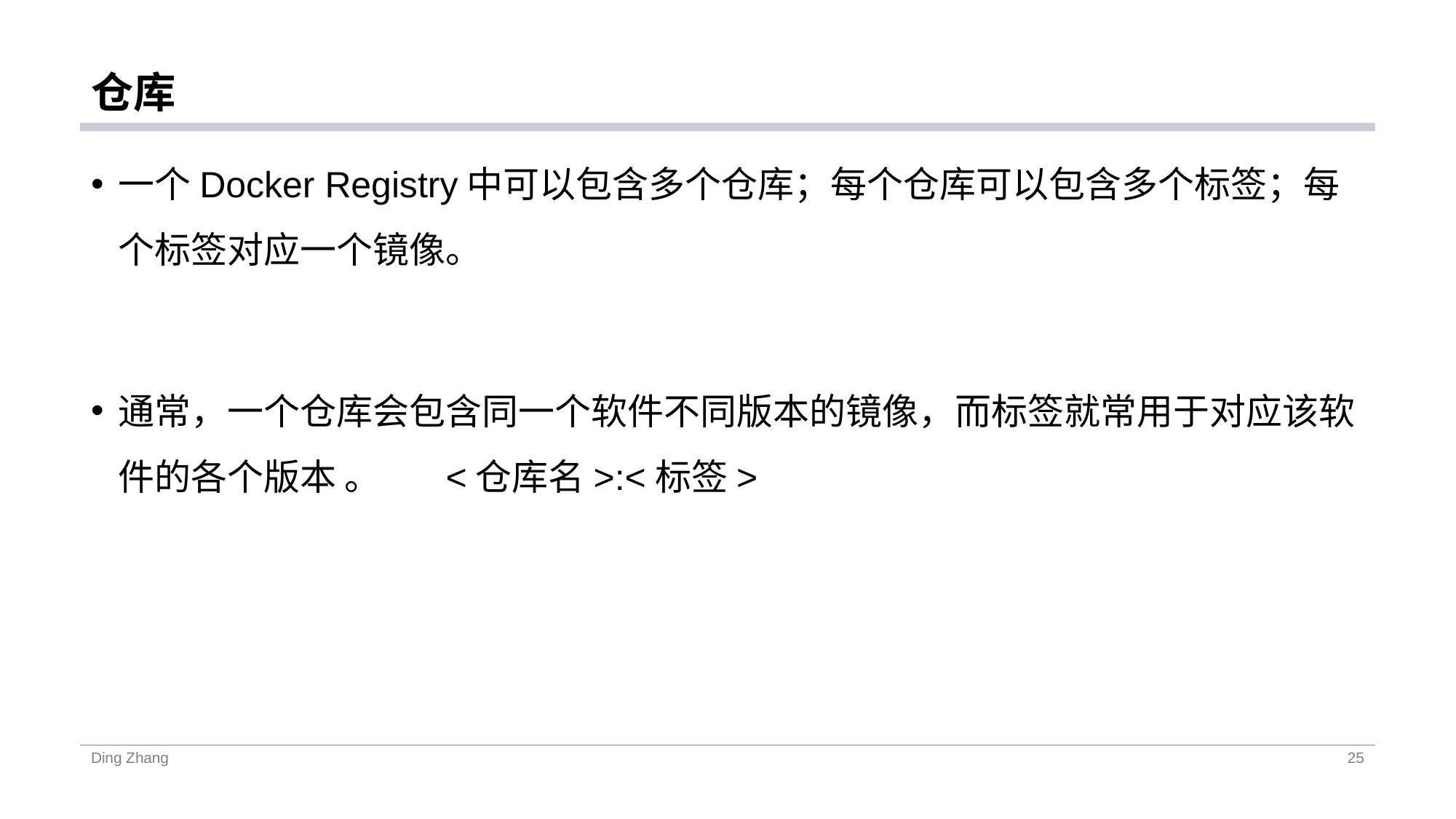

# 仓库
一个Docker Registry中可以包含多个仓库；每个仓库可以包含多个标签；每个标签对应一个镜像。

通常，一个仓库会包含同一个软件不同版本的镜像，而标签就常用于对应该软件的各个版本 。	<仓库名>:<标签>
Ding Zhang
25